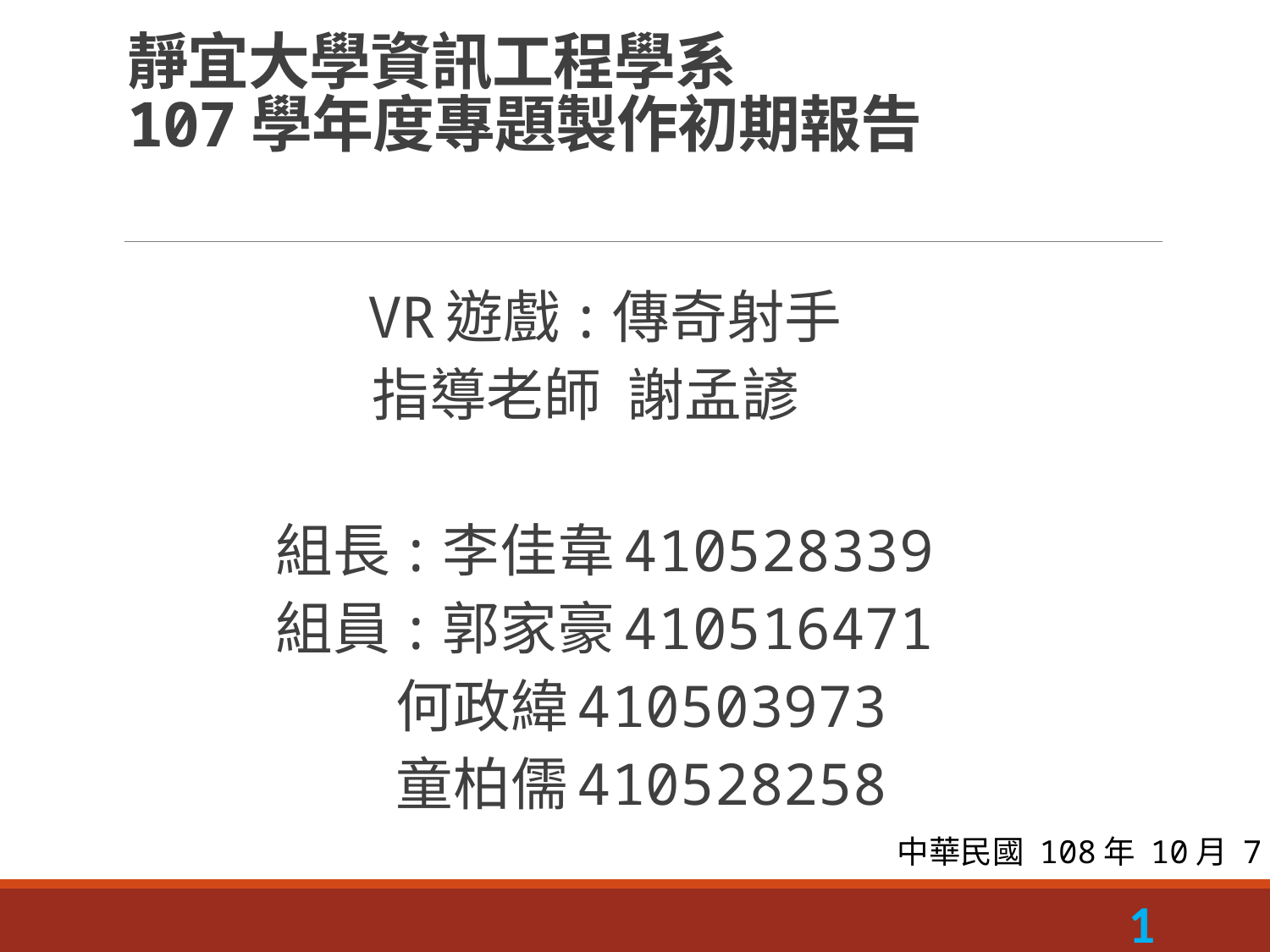

# 靜宜大學資訊工程學系 107學年度專題製作初期報告

VR遊戲:傳奇射手
指導老師  謝孟諺

組長:李佳韋410528339
組員:郭家豪410516471
     何政緯410503973
     童柏儒410528258
中華民國 108年 10月 7日
1